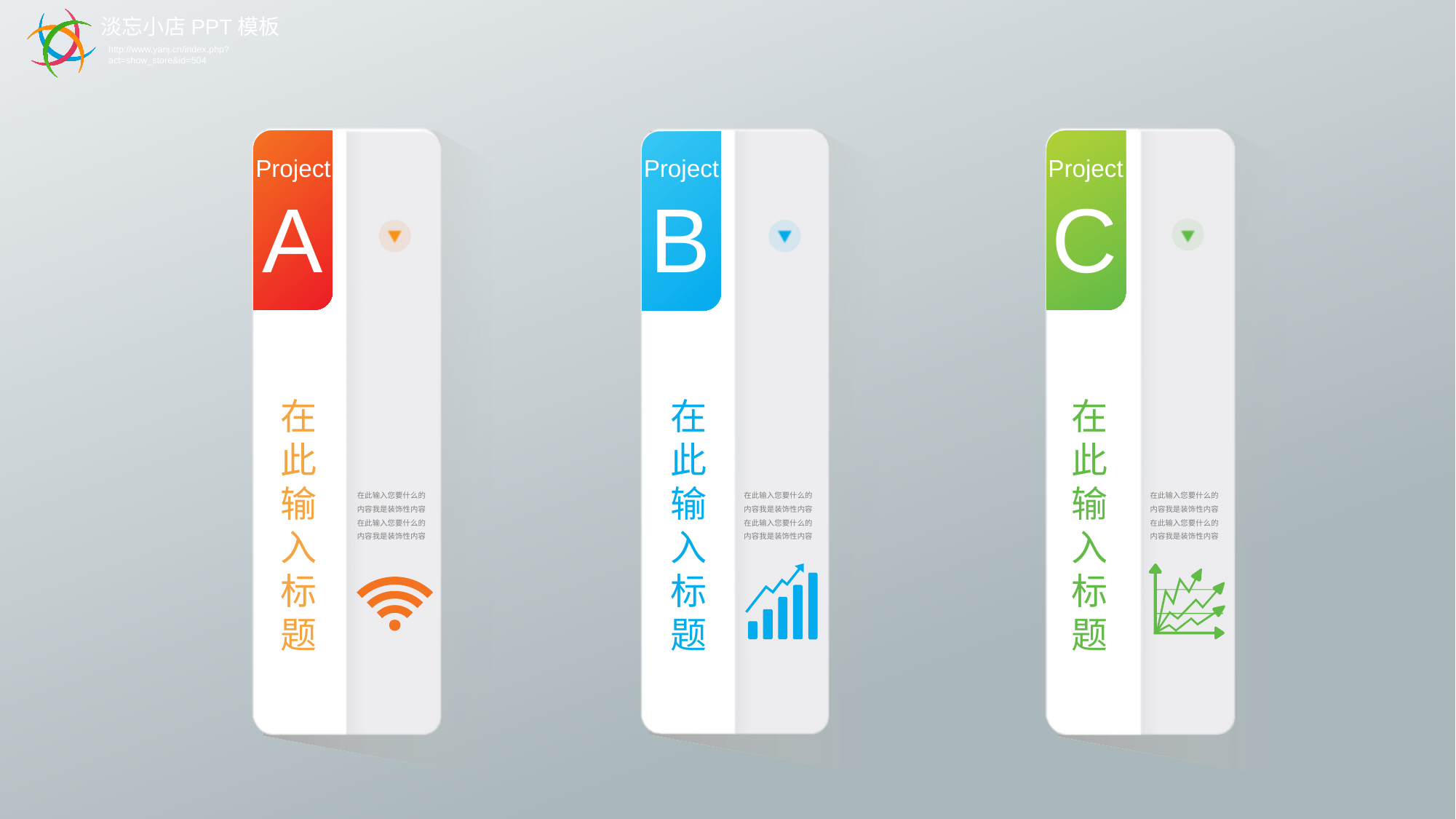

淡忘小店PPT模板

http://www.yanj.cn/index.php?act=show_store&id=504

Project
Project
Project
A
B
C

在此输入标题
在此输入标题
在此输入标题
在此输入您要什么的内容我是装饰性内容在此输入您要什么的内容我是装饰性内容
在此输入您要什么的内容我是装饰性内容在此输入您要什么的内容我是装饰性内容
在此输入您要什么的内容我是装饰性内容在此输入您要什么的内容我是装饰性内容